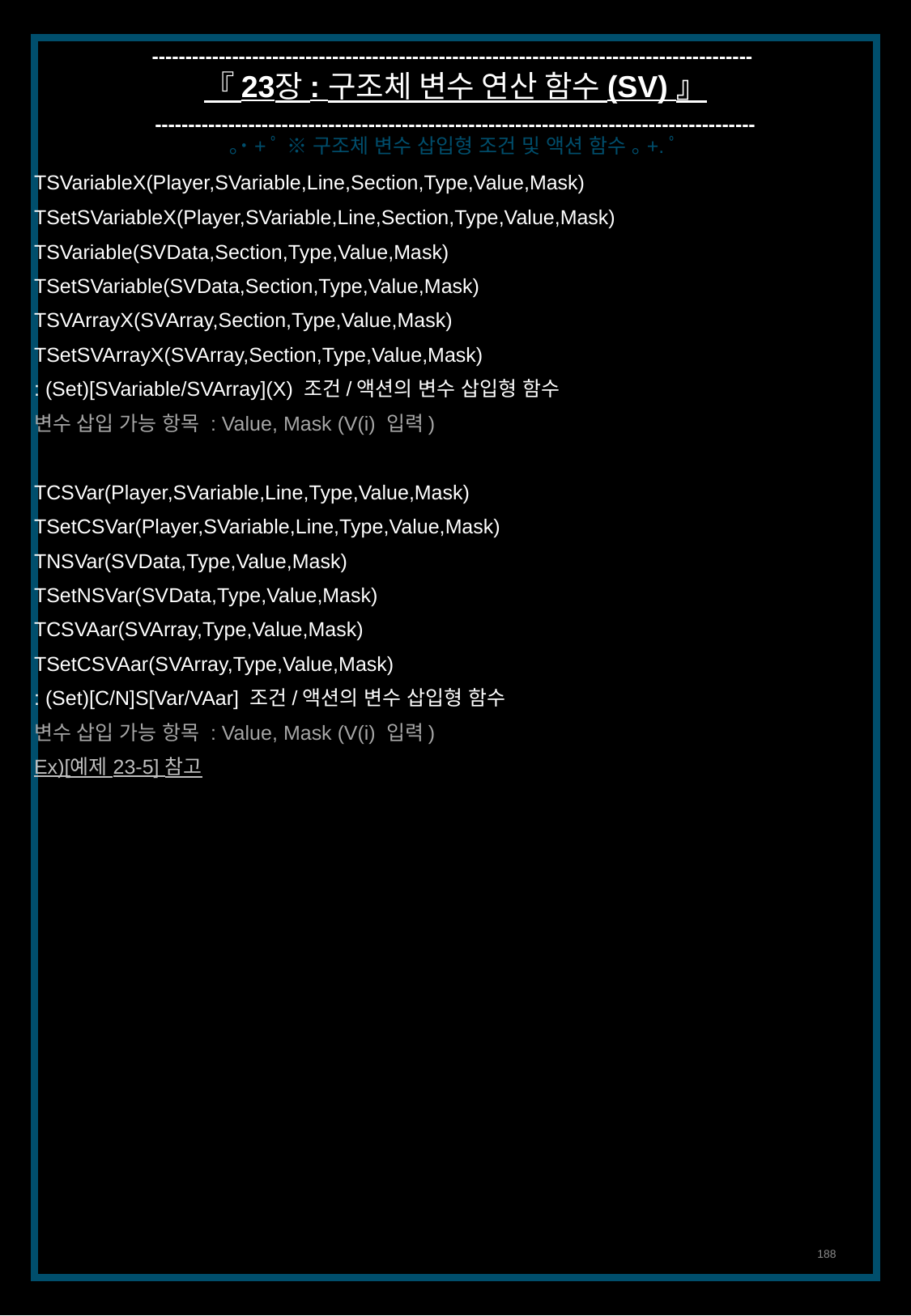

------------------------------------------------------------------------------------------
『 23장 : 구조체 변수 연산 함수 (SV) 』
------------------------------------------------------------------------------------------

｡˙+ﾟ ※ 구조체 변수 삽입형 조건 및 액션 함수 ｡+.ﾟ
TSVariableX(Player,SVariable,Line,Section,Type,Value,Mask)
TSetSVariableX(Player,SVariable,Line,Section,Type,Value,Mask)
TSVariable(SVData,Section,Type,Value,Mask)
TSetSVariable(SVData,Section,Type,Value,Mask)
TSVArrayX(SVArray,Section,Type,Value,Mask)
TSetSVArrayX(SVArray,Section,Type,Value,Mask)
: (Set)[SVariable/SVArray](X) 조건/액션의 변수 삽입형 함수
변수 삽입 가능 항목 : Value, Mask (V(i) 입력)

TCSVar(Player,SVariable,Line,Type,Value,Mask)
TSetCSVar(Player,SVariable,Line,Type,Value,Mask)
TNSVar(SVData,Type,Value,Mask)
TSetNSVar(SVData,Type,Value,Mask)
TCSVAar(SVArray,Type,Value,Mask)
TSetCSVAar(SVArray,Type,Value,Mask)
: (Set)[C/N]S[Var/VAar] 조건/액션의 변수 삽입형 함수
변수 삽입 가능 항목 : Value, Mask (V(i) 입력)
Ex)[예제 23-5] 참고
188